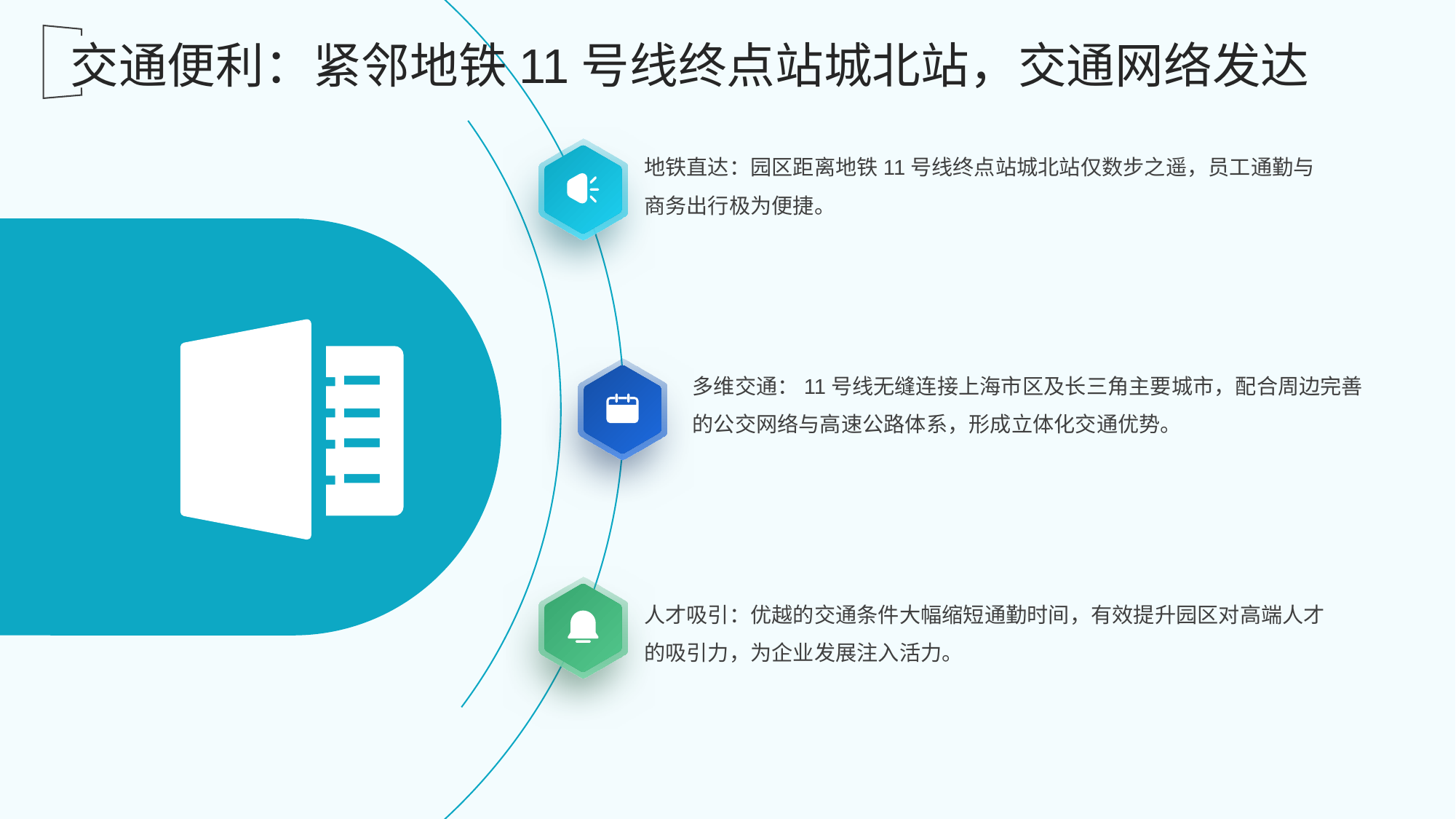

交通便利：紧邻地铁11号线终点站城北站，交通网络发达

地铁直达：园区距离地铁11号线终点站城北站仅数步之遥，员工通勤与商务出行极为便捷。

多维交通：11号线无缝连接上海市区及长三角主要城市，配合周边完善的公交网络与高速公路体系，形成立体化交通优势。

人才吸引：优越的交通条件大幅缩短通勤时间，有效提升园区对高端人才的吸引力，为企业发展注入活力。